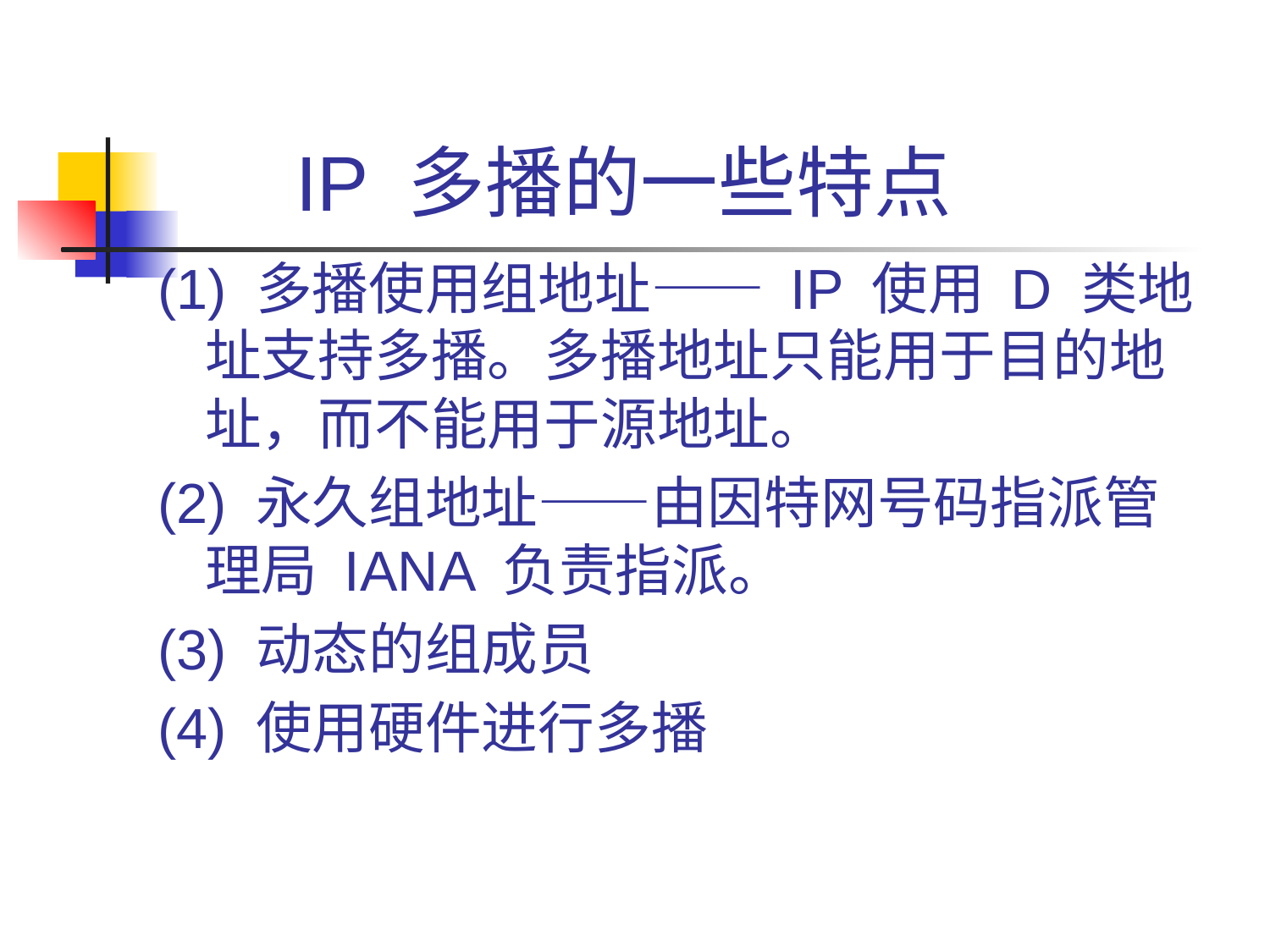

# IP 多播的一些特点
(1) 多播使用组地址—— IP 使用 D 类地址支持多播。多播地址只能用于目的地址，而不能用于源地址。
(2) 永久组地址——由因特网号码指派管理局 IANA 负责指派。
(3) 动态的组成员
(4) 使用硬件进行多播